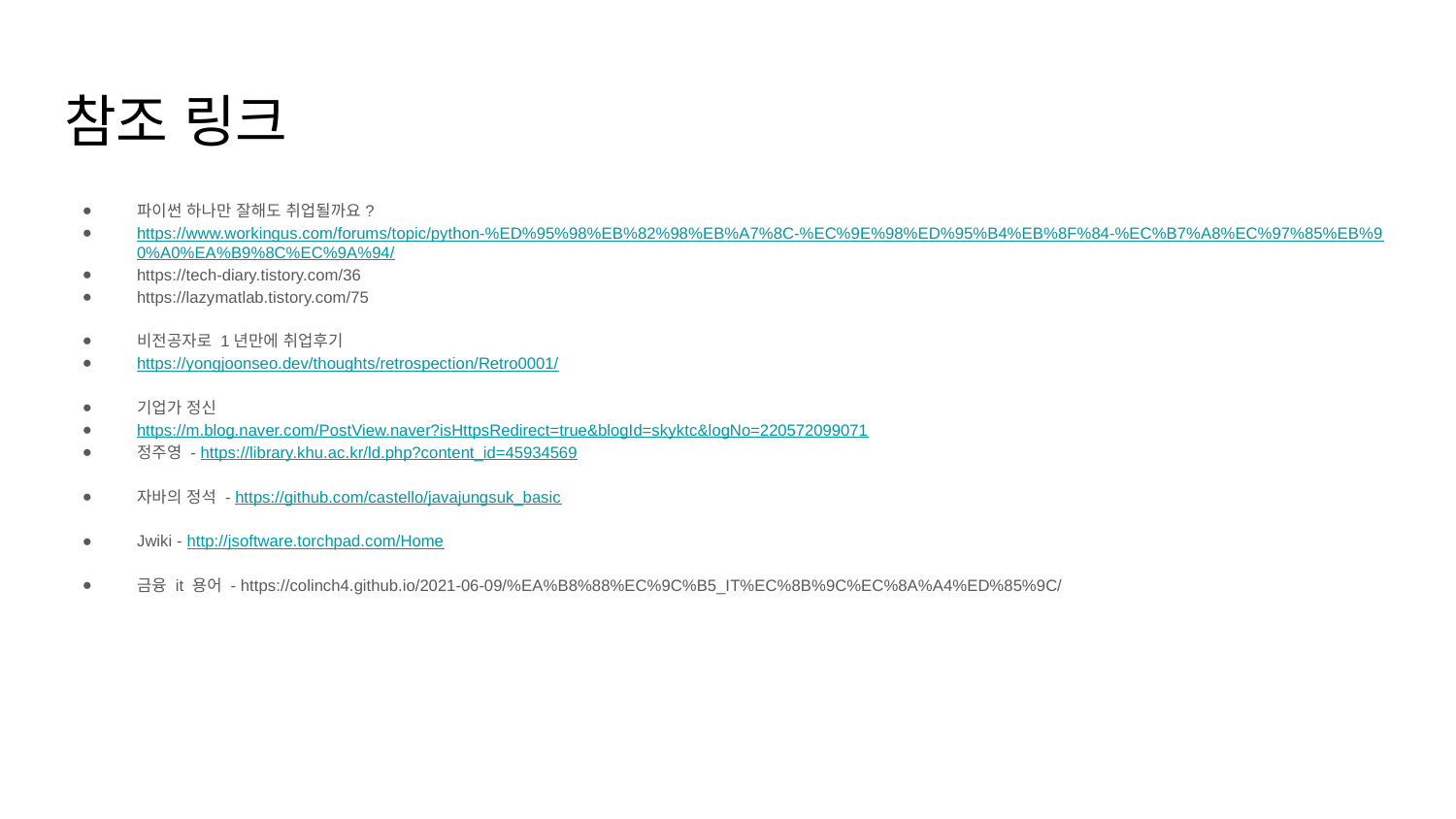

# 참조 링크
파이썬 하나만 잘해도 취업될까요?
https://www.workingus.com/forums/topic/python-%ED%95%98%EB%82%98%EB%A7%8C-%EC%9E%98%ED%95%B4%EB%8F%84-%EC%B7%A8%EC%97%85%EB%90%A0%EA%B9%8C%EC%9A%94/
https://tech-diary.tistory.com/36
https://lazymatlab.tistory.com/75

비전공자로 1년만에 취업후기
https://yongjoonseo.dev/thoughts/retrospection/Retro0001/

기업가 정신
https://m.blog.naver.com/PostView.naver?isHttpsRedirect=true&blogId=skyktc&logNo=220572099071
정주영 - https://library.khu.ac.kr/ld.php?content_id=45934569

자바의 정석 - https://github.com/castello/javajungsuk_basic

Jwiki - http://jsoftware.torchpad.com/Home

금융 it 용어 - https://colinch4.github.io/2021-06-09/%EA%B8%88%EC%9C%B5_IT%EC%8B%9C%EC%8A%A4%ED%85%9C/